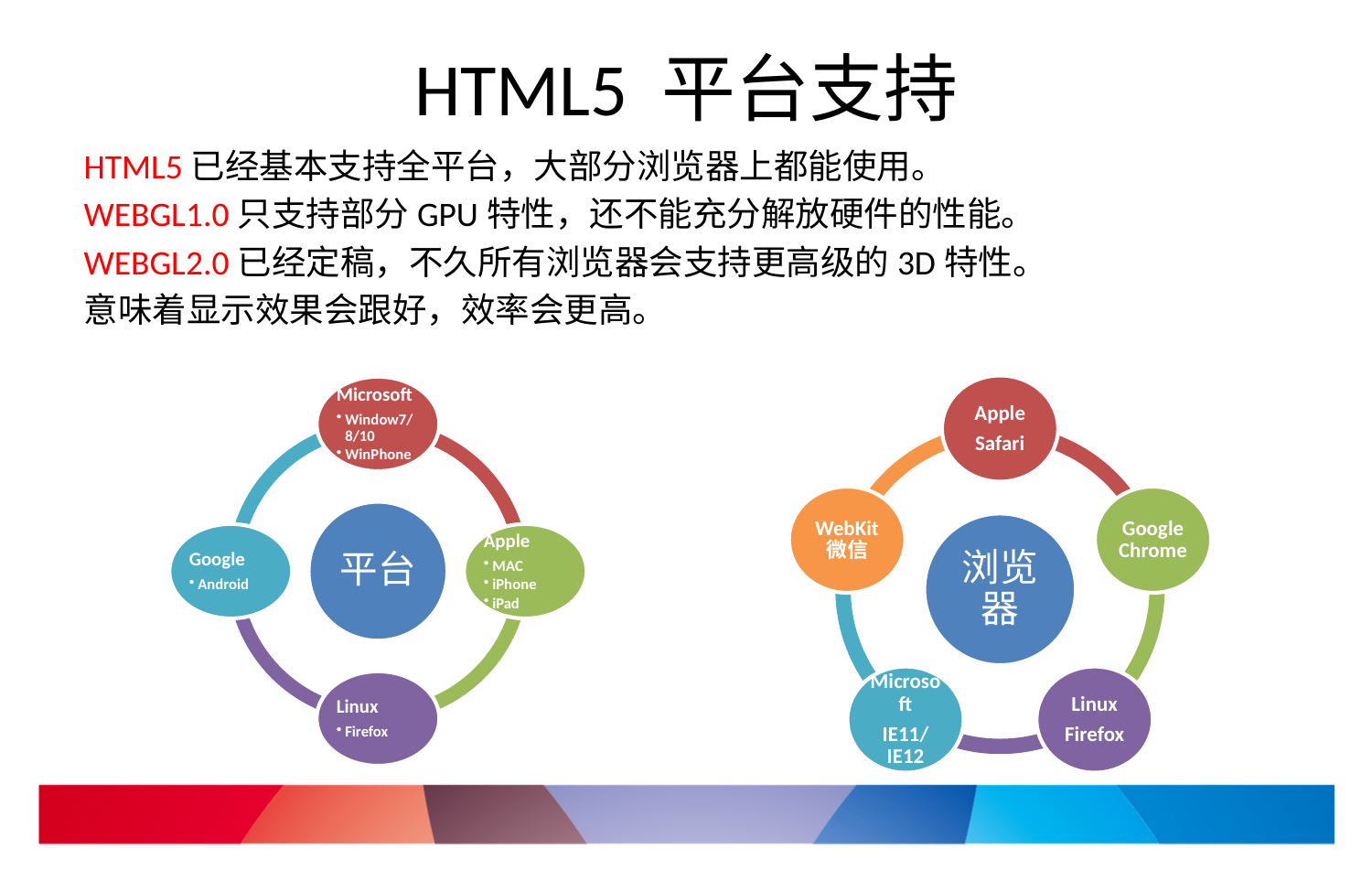

# HTML5 平台支持
HTML5已经基本支持全平台，大部分浏览器上都能使用。
WEBGL1.0只支持部分GPU特性，还不能充分解放硬件的性能。
WEBGL2.0已经定稿，不久所有浏览器会支持更高级的3D特性。
意味着显示效果会跟好，效率会更高。
平台
Microsoft
Window7/8/10
WinPhone
Apple
MAC
iPhone
iPad
Linux
Firefox
Google
Android
浏览器
Apple
Safari
Google
Chrome
Linux
Firefox
Microsoft
IE11/IE12
WebKit
微信